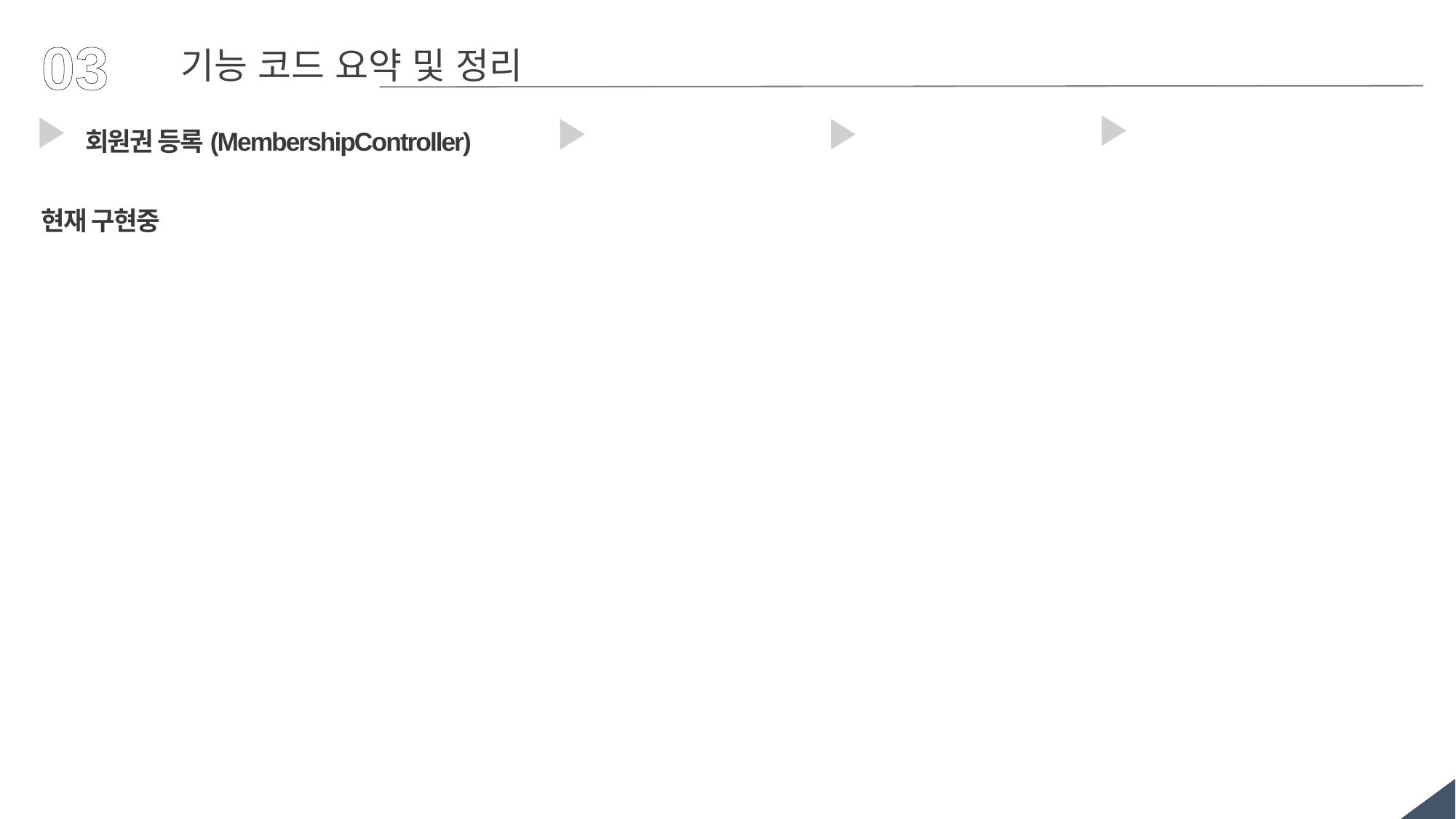

03
기능 코드 요약 및 정리
▶
▶
▶
▶
회원권 등록(MembershipController)
현재 구현중